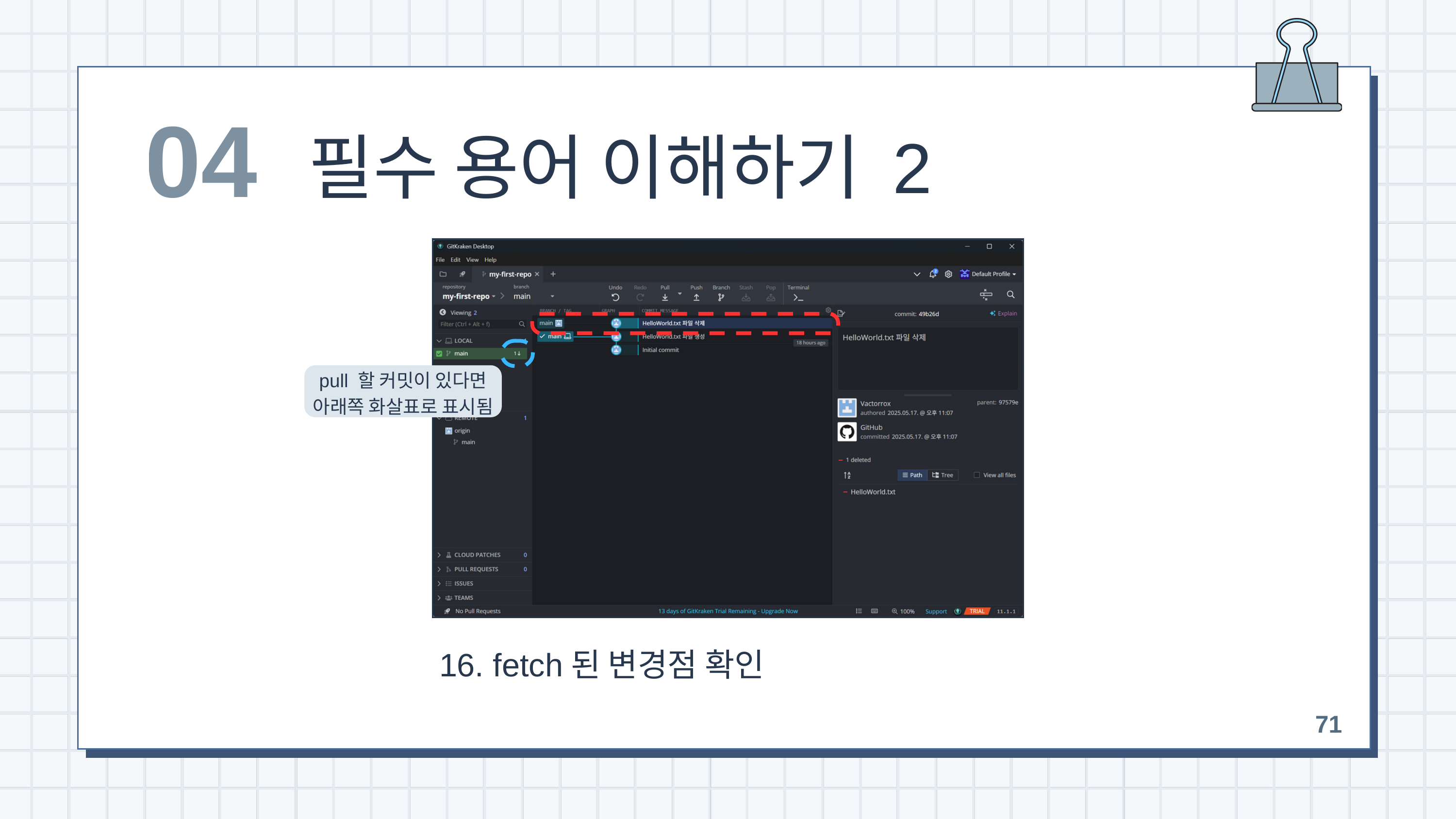

04
필수 용어 이해하기 2

pull 할 커밋이 있다면
아래쪽 화살표로 표시됨
   16. fetch된 변경점 확인
71